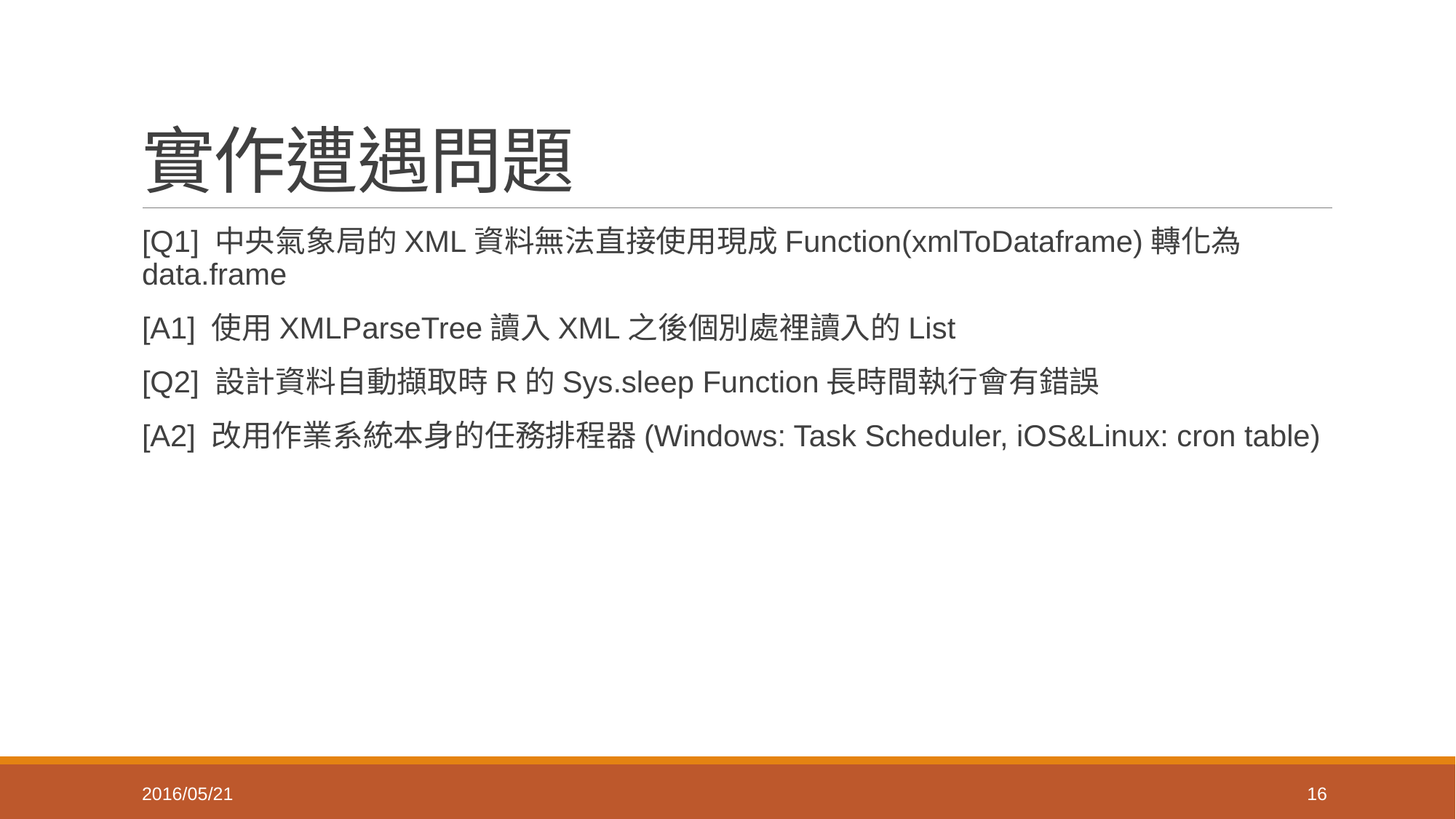

# 實作遭遇問題
[Q1] 中央氣象局的XML資料無法直接使用現成Function(xmlToDataframe)轉化為data.frame
[A1] 使用XMLParseTree讀入XML之後個別處裡讀入的List
[Q2] 設計資料自動擷取時R的Sys.sleep Function長時間執行會有錯誤
[A2] 改用作業系統本身的任務排程器(Windows: Task Scheduler, iOS&Linux: cron table)
2016/05/21
16